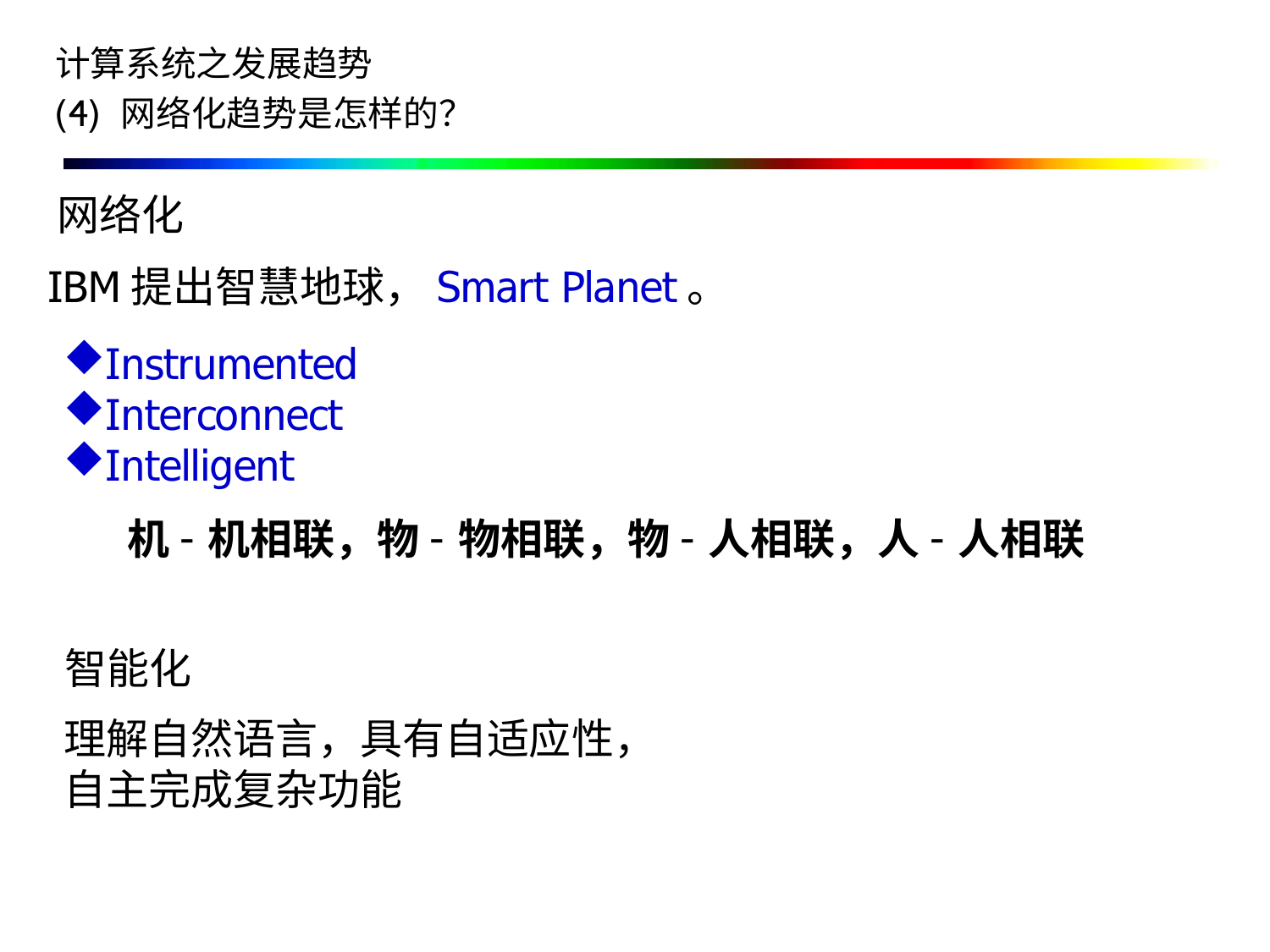

计算系统之发展趋势
(4) 网络化趋势是怎样的？
网络化
IBM提出智慧地球，Smart Planet。
Instrumented
Interconnect
Intelligent
机-机相联，物-物相联，物-人相联，人-人相联
智能化
理解自然语言，具有自适应性，自主完成复杂功能